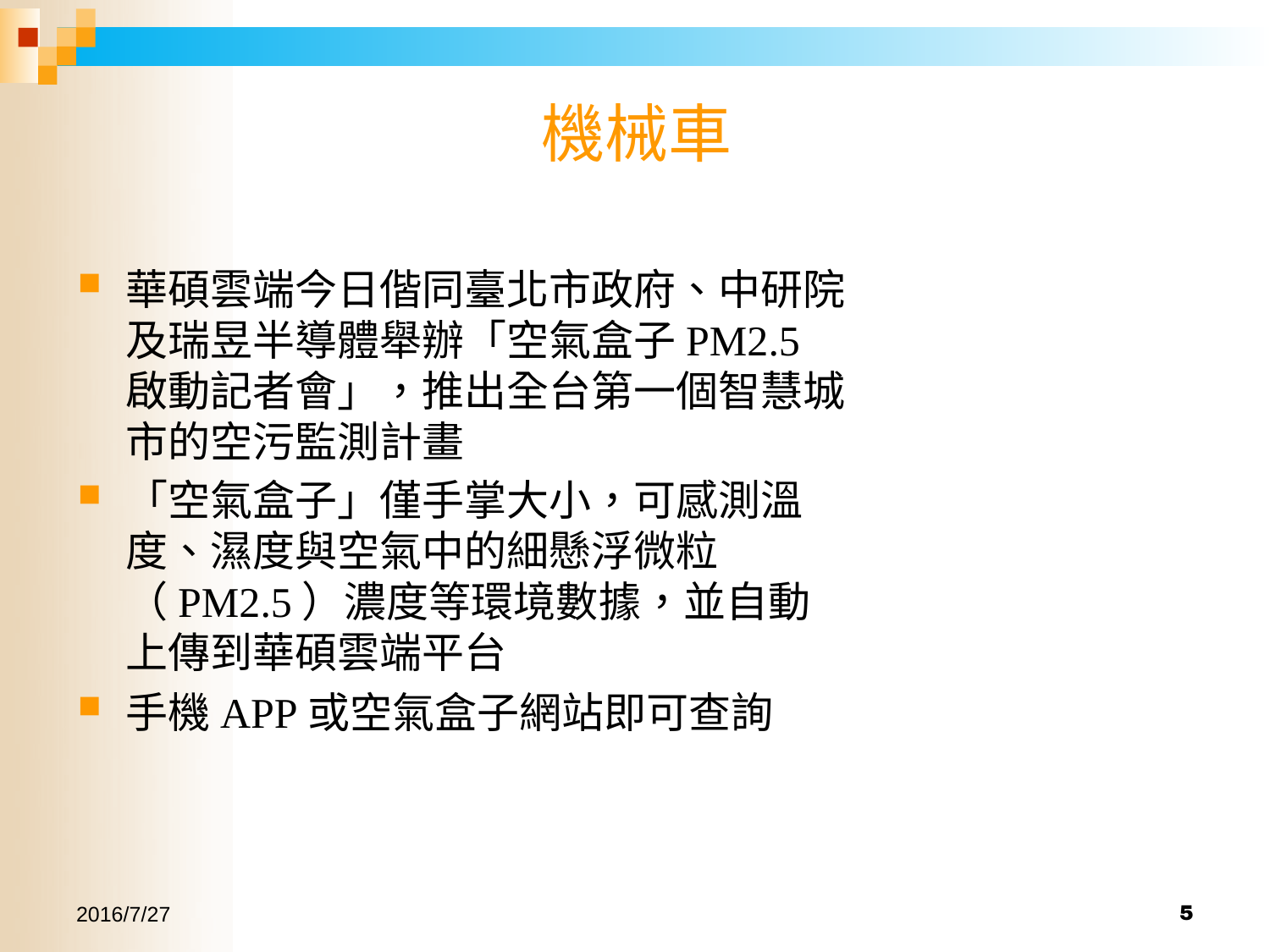

# 機械車
華碩雲端今日偕同臺北市政府、中研院及瑞昱半導體舉辦「空氣盒子PM2.5啟動記者會」，推出全台第一個智慧城市的空污監測計畫
「空氣盒子」僅手掌大小，可感測溫度、濕度與空氣中的細懸浮微粒（PM2.5）濃度等環境數據，並自動上傳到華碩雲端平台
手機APP或空氣盒子網站即可查詢

2016/7/27
5